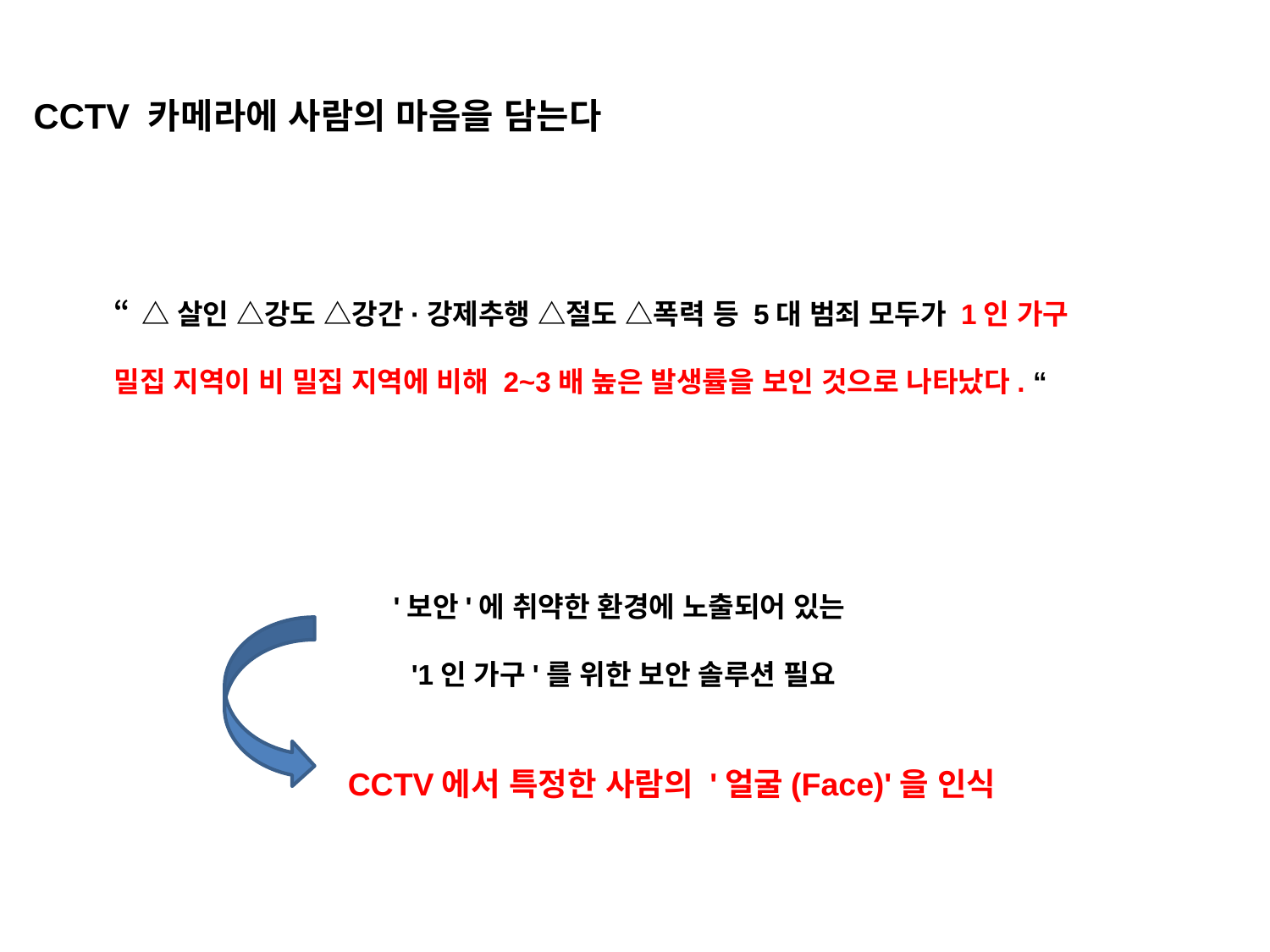

CCTV 카메라에 사람의 마음을 담는다
“△살인 △강도 △강간·강제추행 △절도 △폭력 등 5대 범죄 모두가 1인 가구
밀집 지역이 비 밀집 지역에 비해 2~3배 높은 발생률을 보인 것으로 나타났다. “
'보안'에 취약한 환경에 노출되어 있는
'1인 가구'를 위한 보안 솔루션 필요

CCTV에서 특정한 사람의 '얼굴(Face)'을 인식